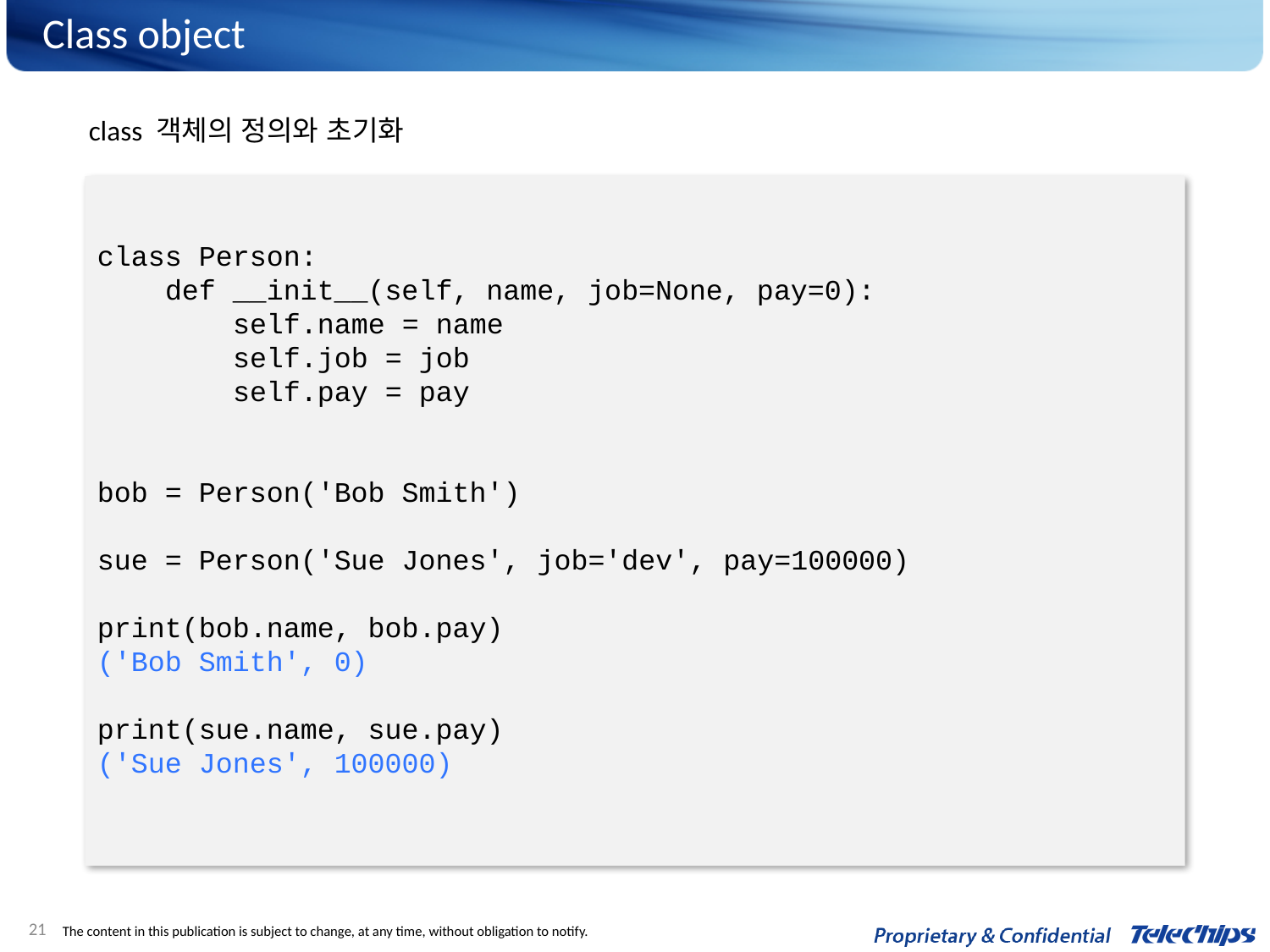

# Class object
class 객체의 정의와 초기화
class Person:
    def __init__(self, name, job=None, pay=0):
        self.name = name
        self.job = job
        self.pay = pay

bob = Person('Bob Smith')

sue = Person('Sue Jones', job='dev', pay=100000)

print(bob.name, bob.pay)
('Bob Smith', 0)

print(sue.name, sue.pay)
('Sue Jones', 100000)

21